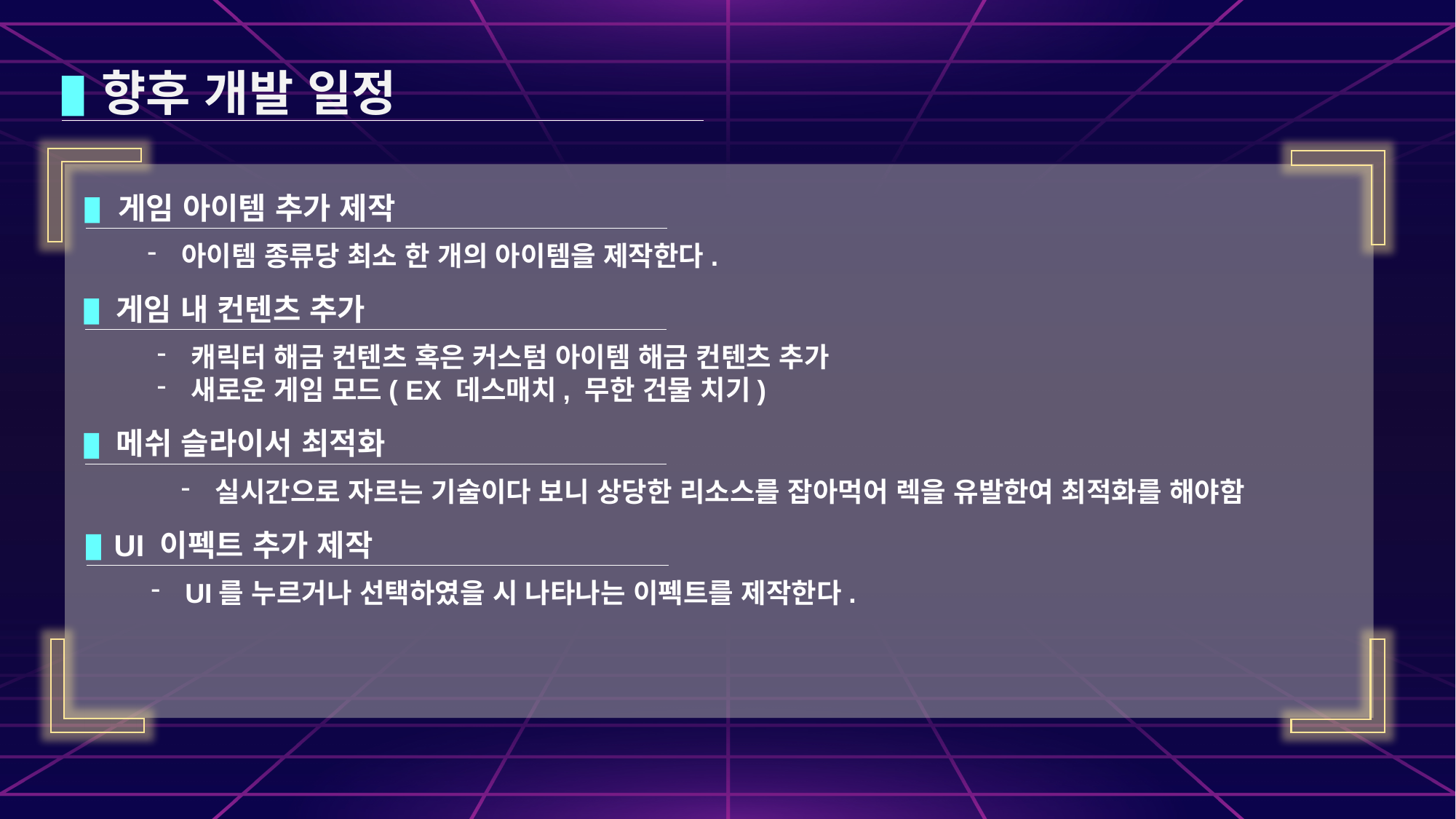

향후 개발 일정

게임 아이템 추가 제작

아이템 종류당 최소 한 개의 아이템을 제작한다.
게임 내 컨텐츠 추가

캐릭터 해금 컨텐츠 혹은 커스텀 아이템 해금 컨텐츠 추가
새로운 게임 모드( EX 데스매치, 무한 건물 치기)
메쉬 슬라이서 최적화

실시간으로 자르는 기술이다 보니 상당한 리소스를 잡아먹어 렉을 유발한여 최적화를 해야함
UI 이펙트 추가 제작

UI를 누르거나 선택하였을 시 나타나는 이펙트를 제작한다.